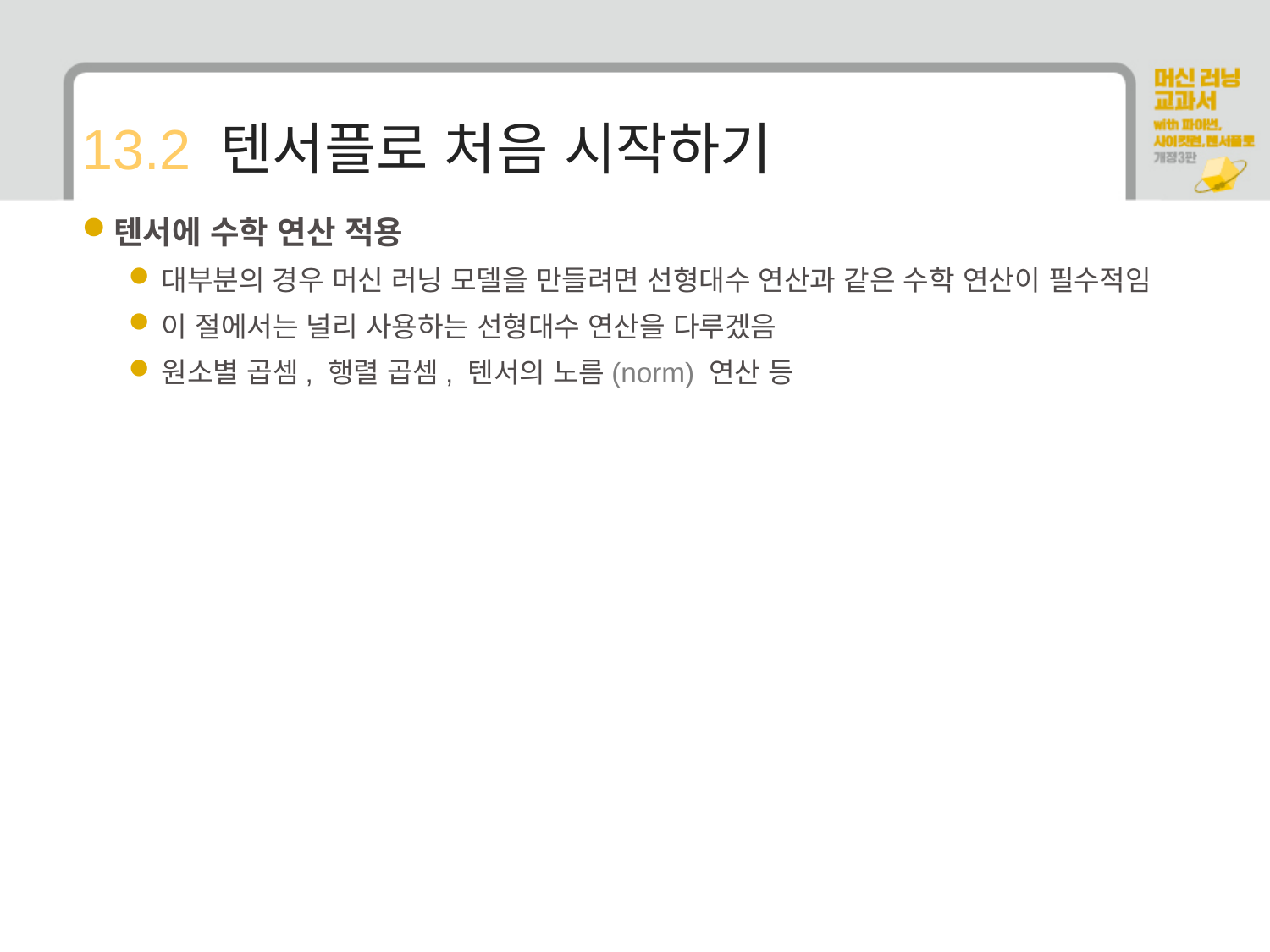

# 13.2 텐서플로 처음 시작하기
텐서에 수학 연산 적용
대부분의 경우 머신 러닝 모델을 만들려면 선형대수 연산과 같은 수학 연산이 필수적임
이 절에서는 널리 사용하는 선형대수 연산을 다루겠음
원소별 곱셈, 행렬 곱셈, 텐서의 노름(norm) 연산 등